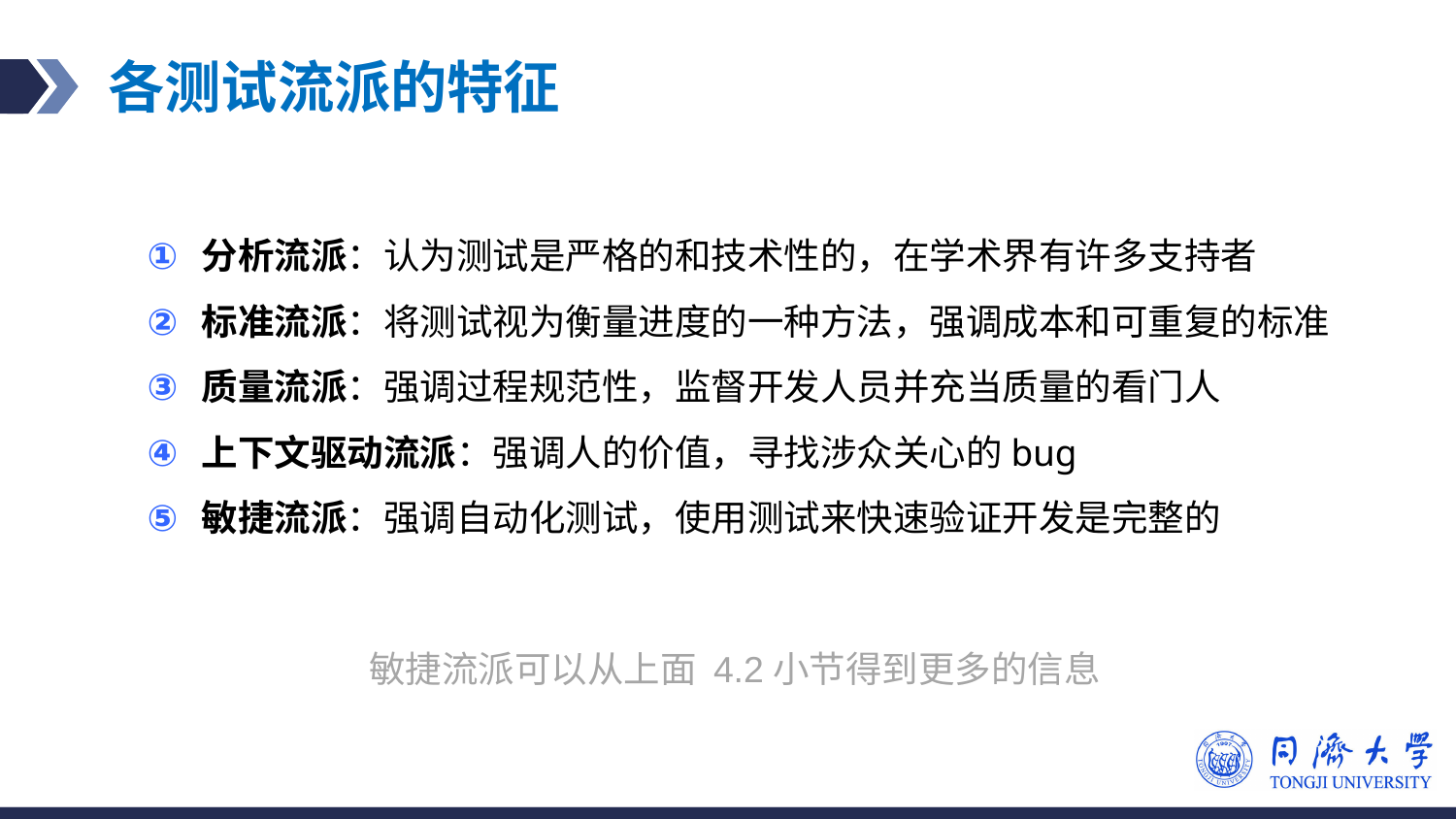

# 各测试流派的特征
分析流派：认为测试是严格的和技术性的，在学术界有许多支持者
标准流派：将测试视为衡量进度的一种方法，强调成本和可重复的标准
质量流派：强调过程规范性，监督开发人员并充当质量的看门人
上下文驱动流派：强调人的价值，寻找涉众关心的bug
敏捷流派：强调自动化测试，使用测试来快速验证开发是完整的
敏捷流派可以从上面 4.2小节得到更多的信息